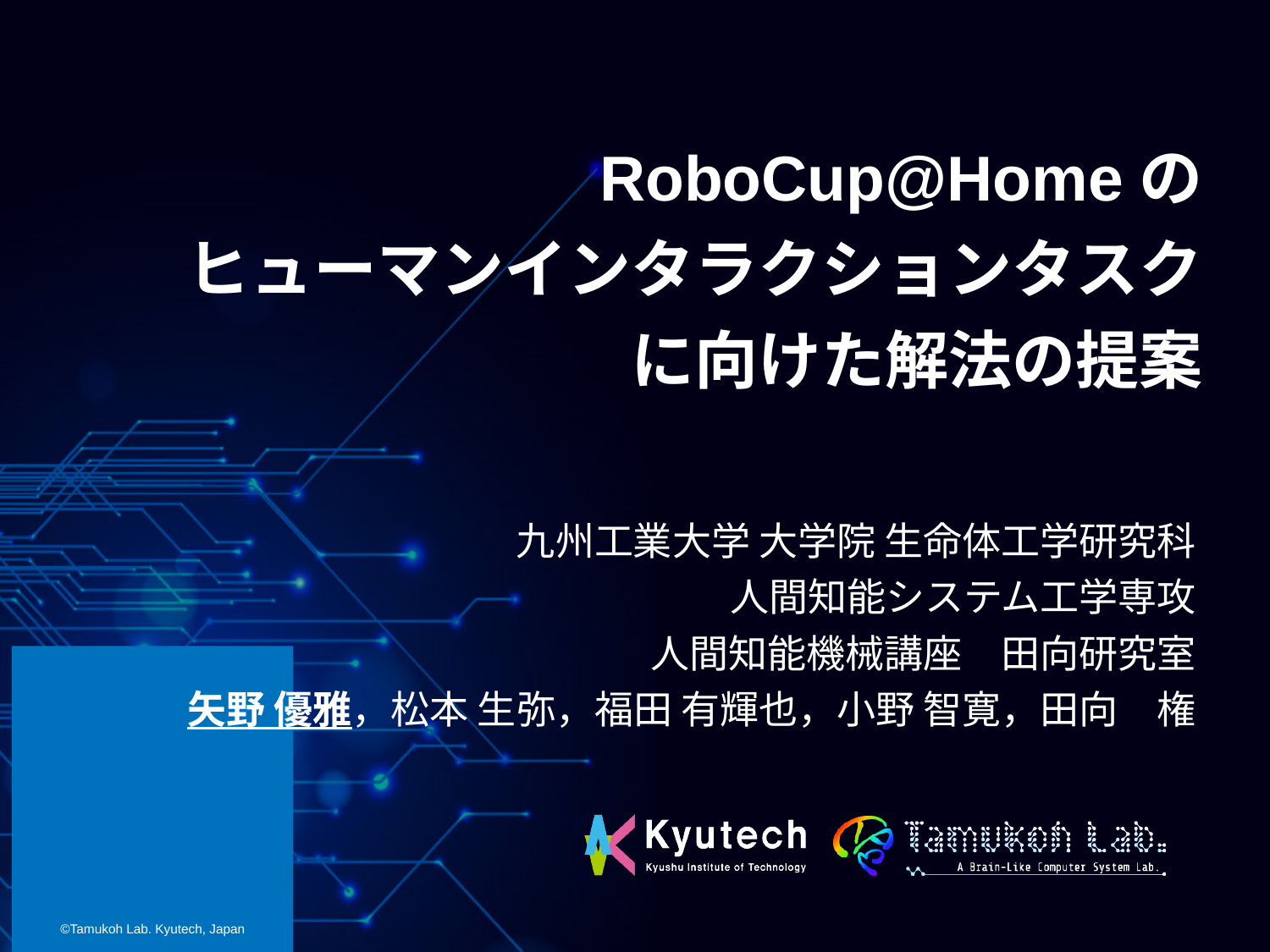

# RoboCup@Homeの ヒューマンインタラクションタスク に向けた解法の提案
九州工業大学 大学院 生命体工学研究科
人間知能システム工学専攻
人間知能機械講座　田向研究室
矢野 優雅，松本 生弥，福田 有輝也，小野 智寛，田向　権
©Tamukoh Lab. Kyutech, Japan